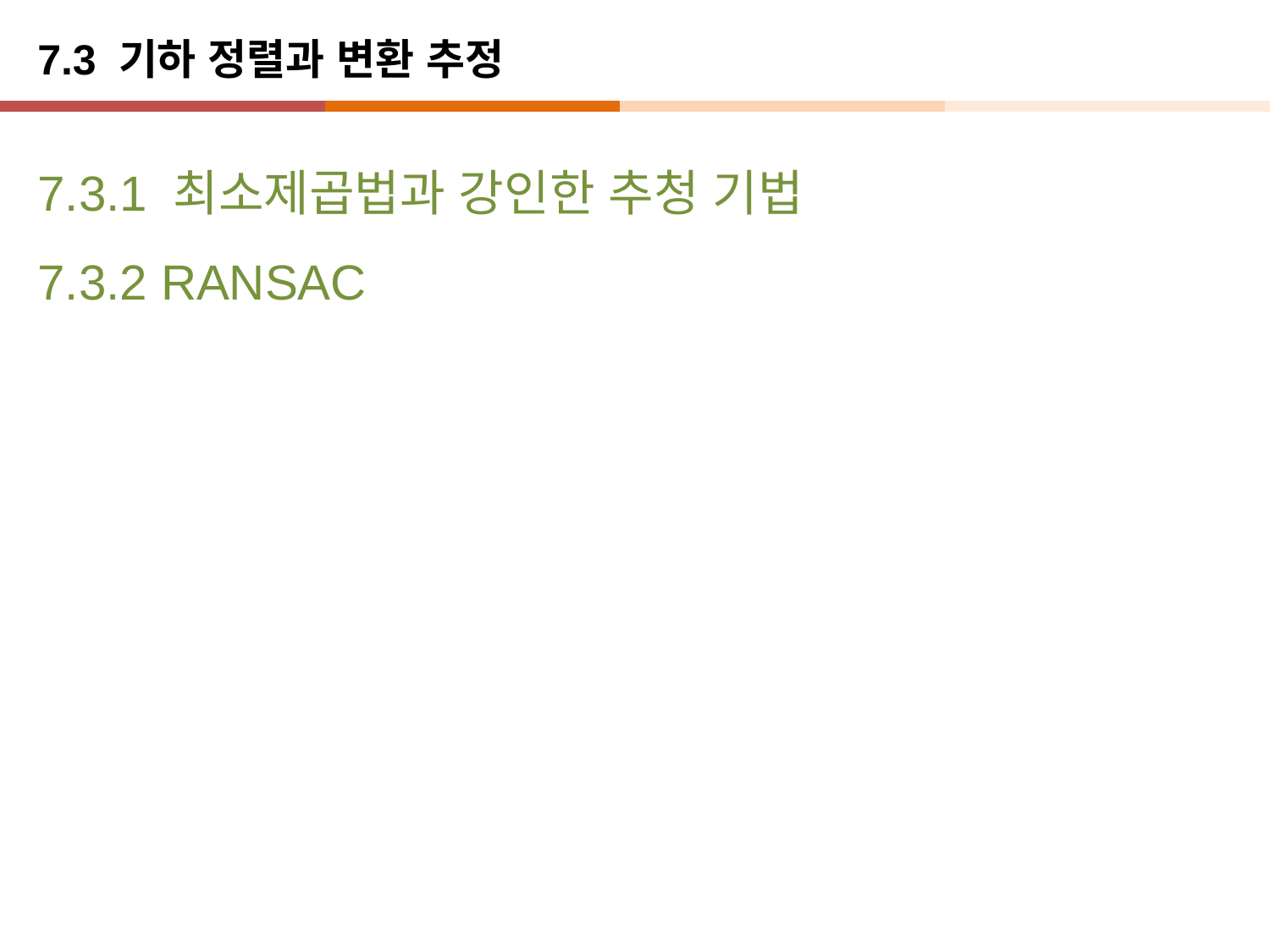

# 7.3 기하 정렬과 변환 추정
7.3.1 최소제곱법과 강인한 추청 기법
7.3.2 RANSAC